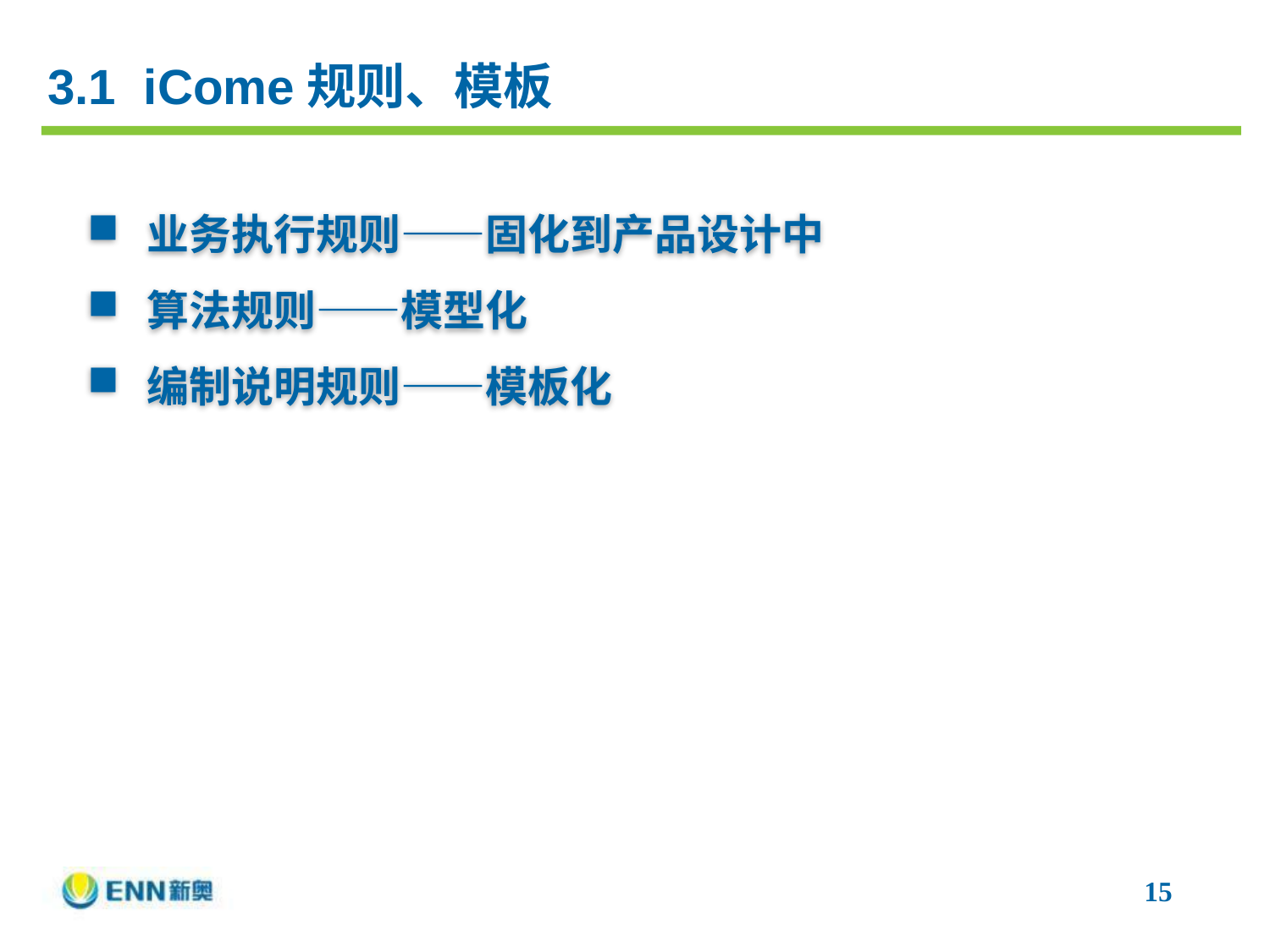

3.1  iCome规则、模板
 业务执行规则——固化到产品设计中
 算法规则——模型化
 编制说明规则——模板化
15